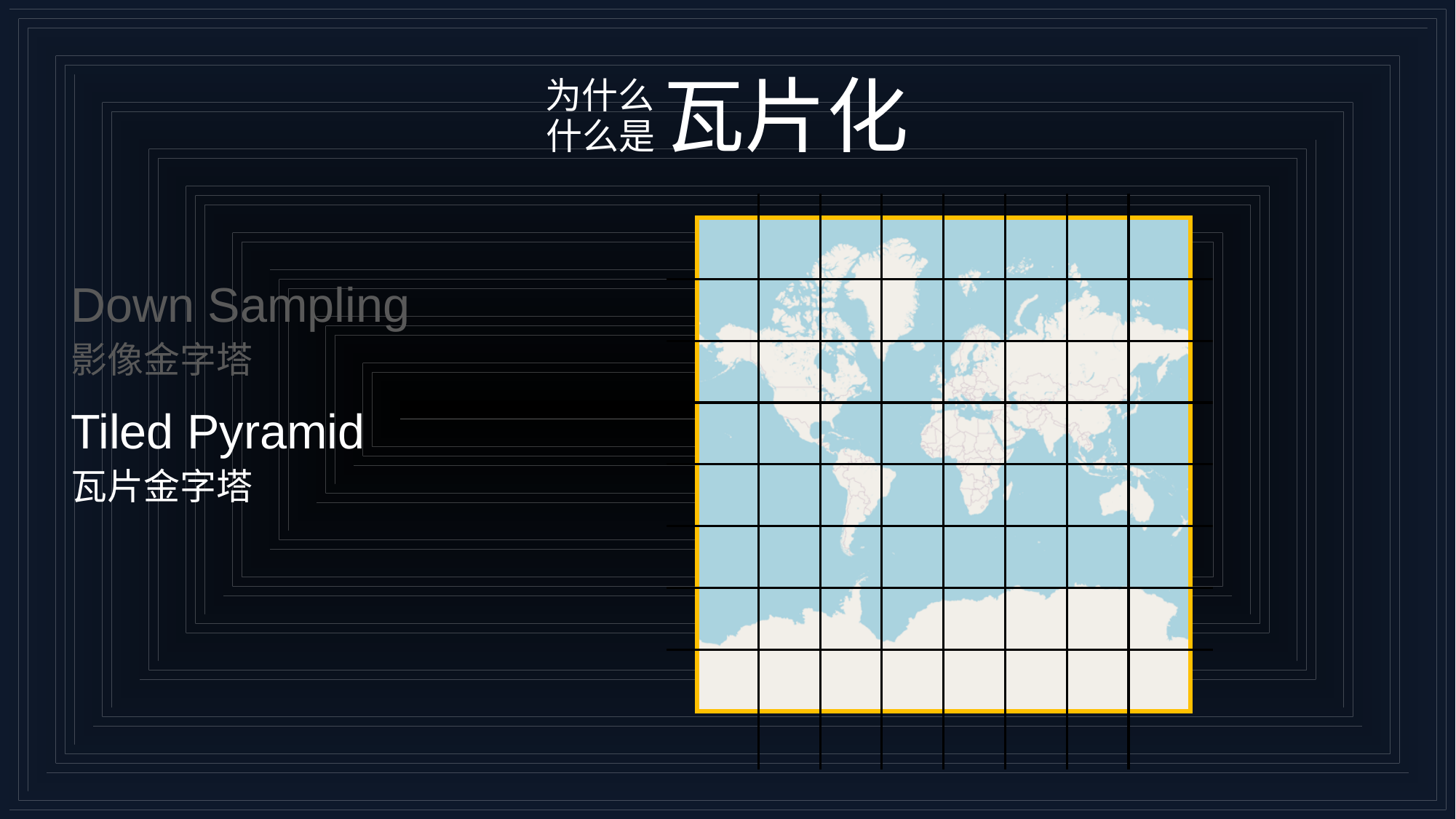

瓦片化
为什么
什么是

Down Sampling
影像金字塔
Tiled Pyramid
瓦片金字塔